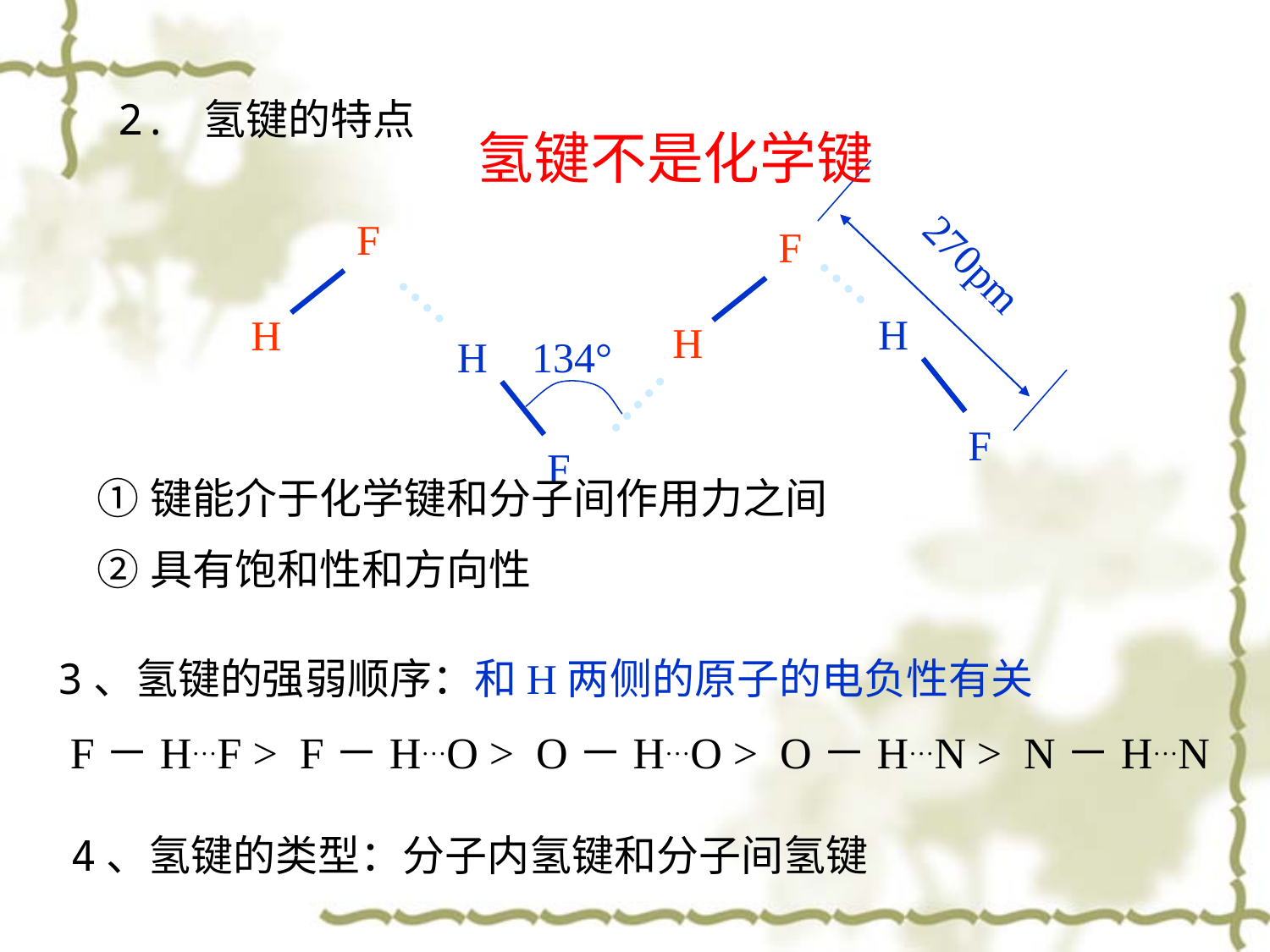

2. 氢键的特点
氢键不是化学键

270pm

F

H
F

H

H

F
134°

H

F

①键能介于化学键和分子间作用力之间
②具有饱和性和方向性

3、氢键的强弱顺序：和H两侧的原子的电负性有关
F－H…F >  F－H…O >  O－H…O >  O－H…N >  N－H…N
4、氢键的类型：分子内氢键和分子间氢键